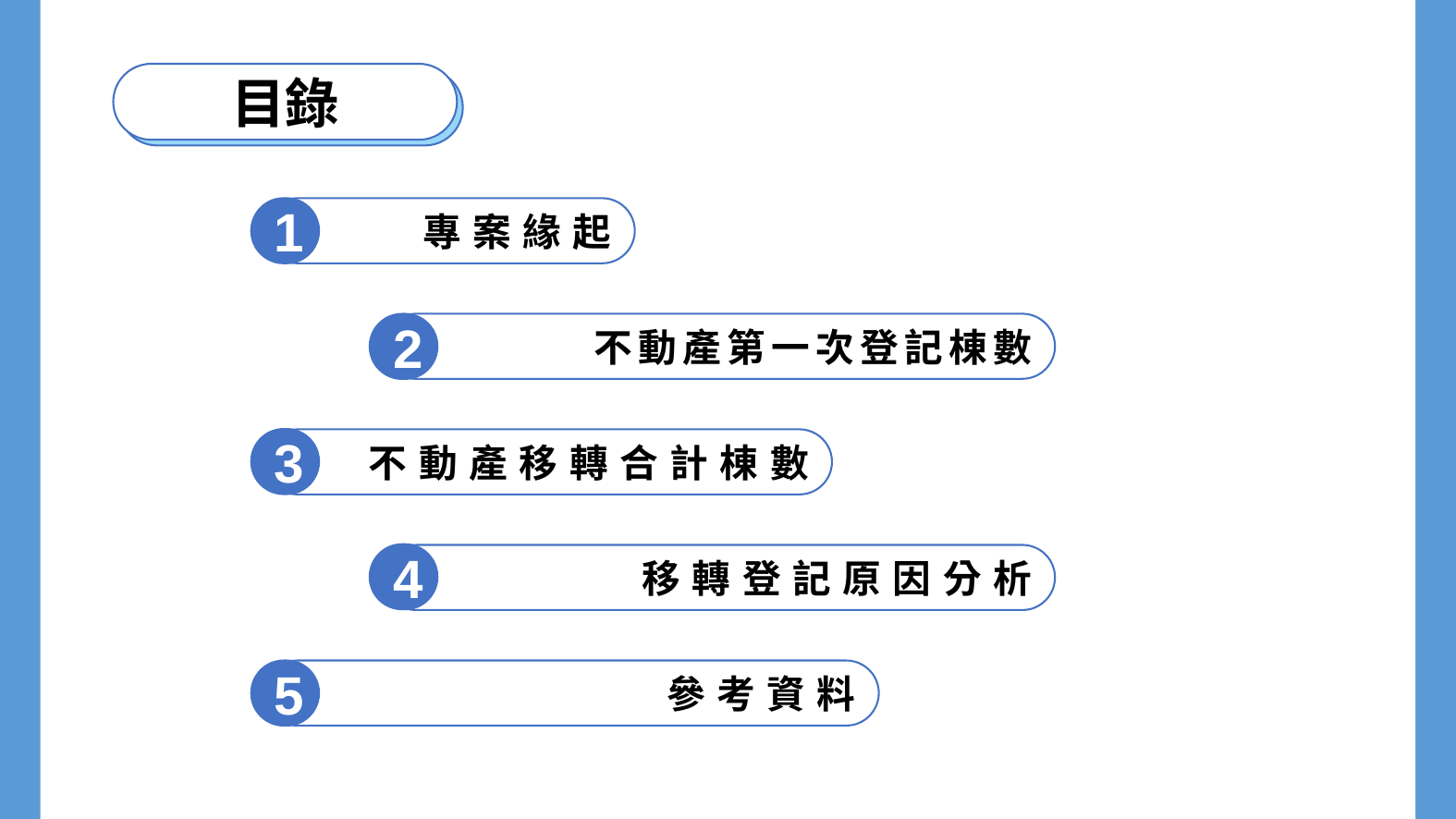

目錄

1
專案緣起
不動產第一次登記棟數
2
3
不動產移轉合計棟數
4
移轉登記原因分析
5
參考資料